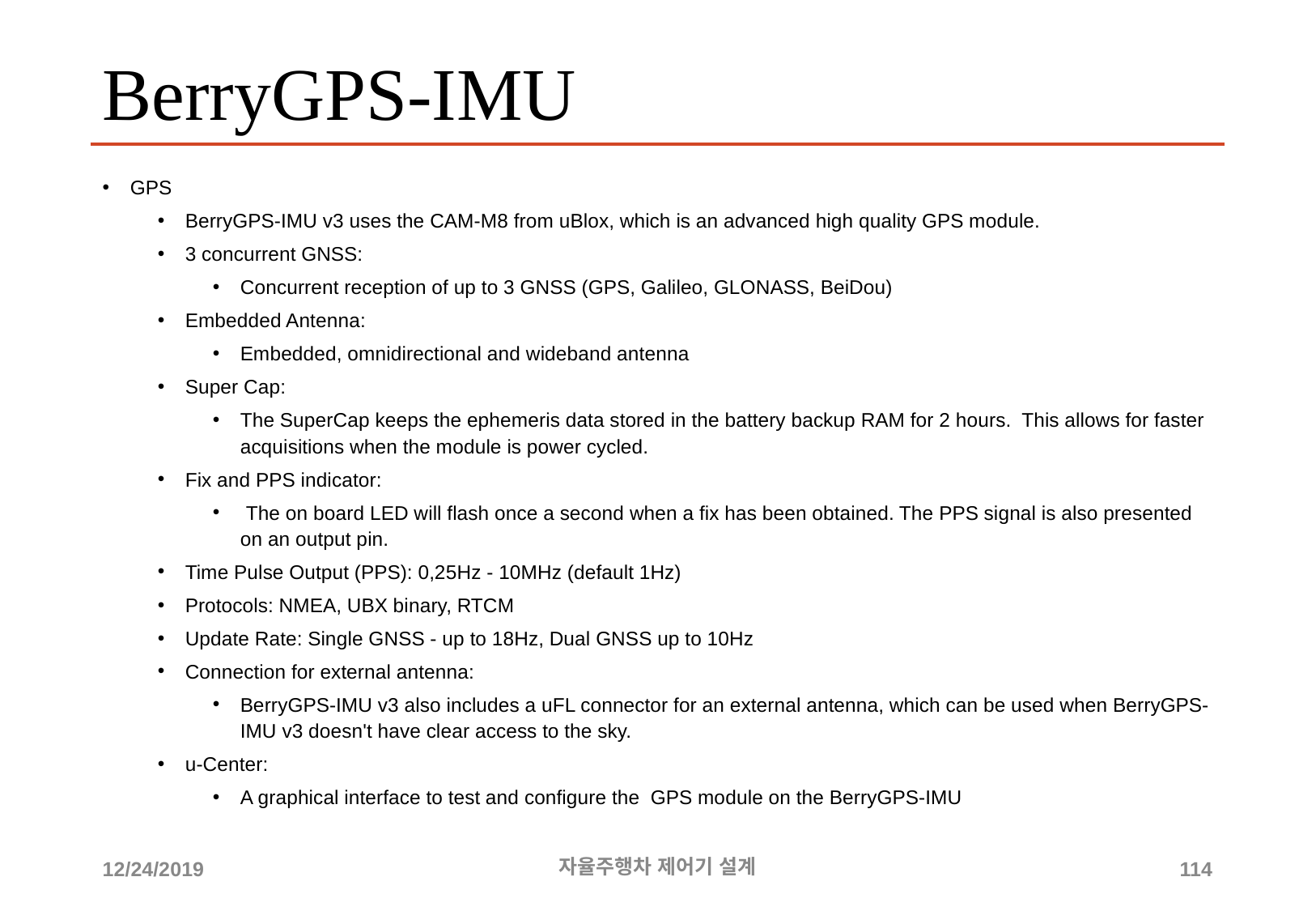

# BerryGPS-IMU
GPS
BerryGPS-IMU v3 uses the CAM-M8 from uBlox, which is an advanced high quality GPS module.
3 concurrent GNSS:
Concurrent reception of up to 3 GNSS (GPS, Galileo, GLONASS, BeiDou)
Embedded Antenna:
Embedded, omnidirectional and wideband antenna
Super Cap:
The SuperCap keeps the ephemeris data stored in the battery backup RAM for 2 hours.  This allows for faster acquisitions when the module is power cycled.
Fix and PPS indicator:
 The on board LED will flash once a second when a fix has been obtained. The PPS signal is also presented on an output pin.
Time Pulse Output (PPS): 0,25Hz - 10MHz (default 1Hz)
Protocols: NMEA, UBX binary, RTCM
Update Rate: Single GNSS - up to 18Hz, Dual GNSS up to 10Hz
Connection for external antenna:
BerryGPS-IMU v3 also includes a uFL connector for an external antenna, which can be used when BerryGPS-IMU v3 doesn't have clear access to the sky.
u-Center:
A graphical interface to test and configure the  GPS module on the BerryGPS-IMU
12/24/2019
자율주행차 제어기 설계
114